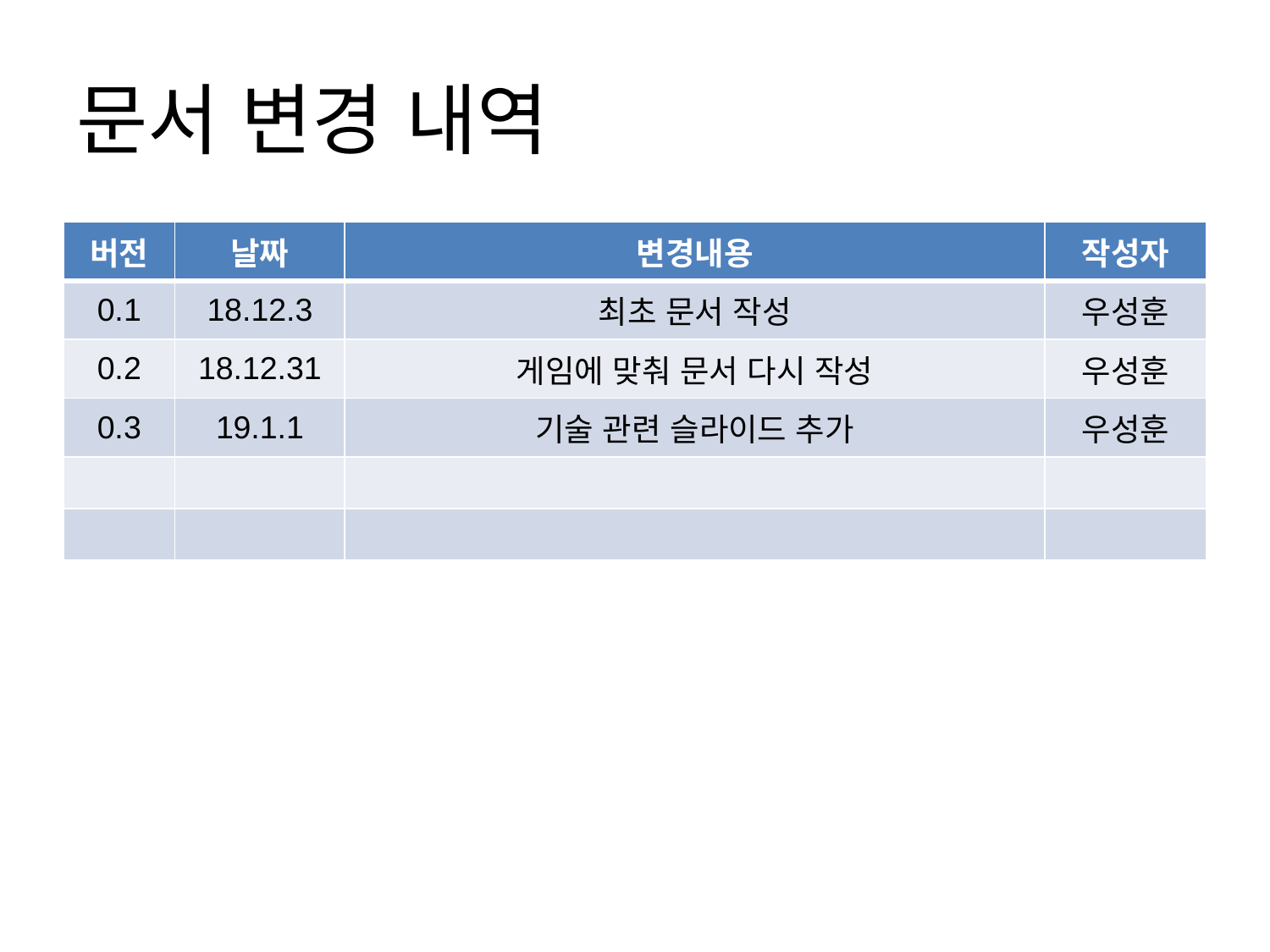

# 문서 변경 내역
| 버전 | 날짜 | 변경내용 | 작성자 |
| --- | --- | --- | --- |
| 0.1 | 18.12.3 | 최초 문서 작성 | 우성훈 |
| 0.2 | 18.12.31 | 게임에 맞춰 문서 다시 작성 | 우성훈 |
| 0.3 | 19.1.1 | 기술 관련 슬라이드 추가 | 우성훈 |
|  |  |  |  |
|  |  |  |  |